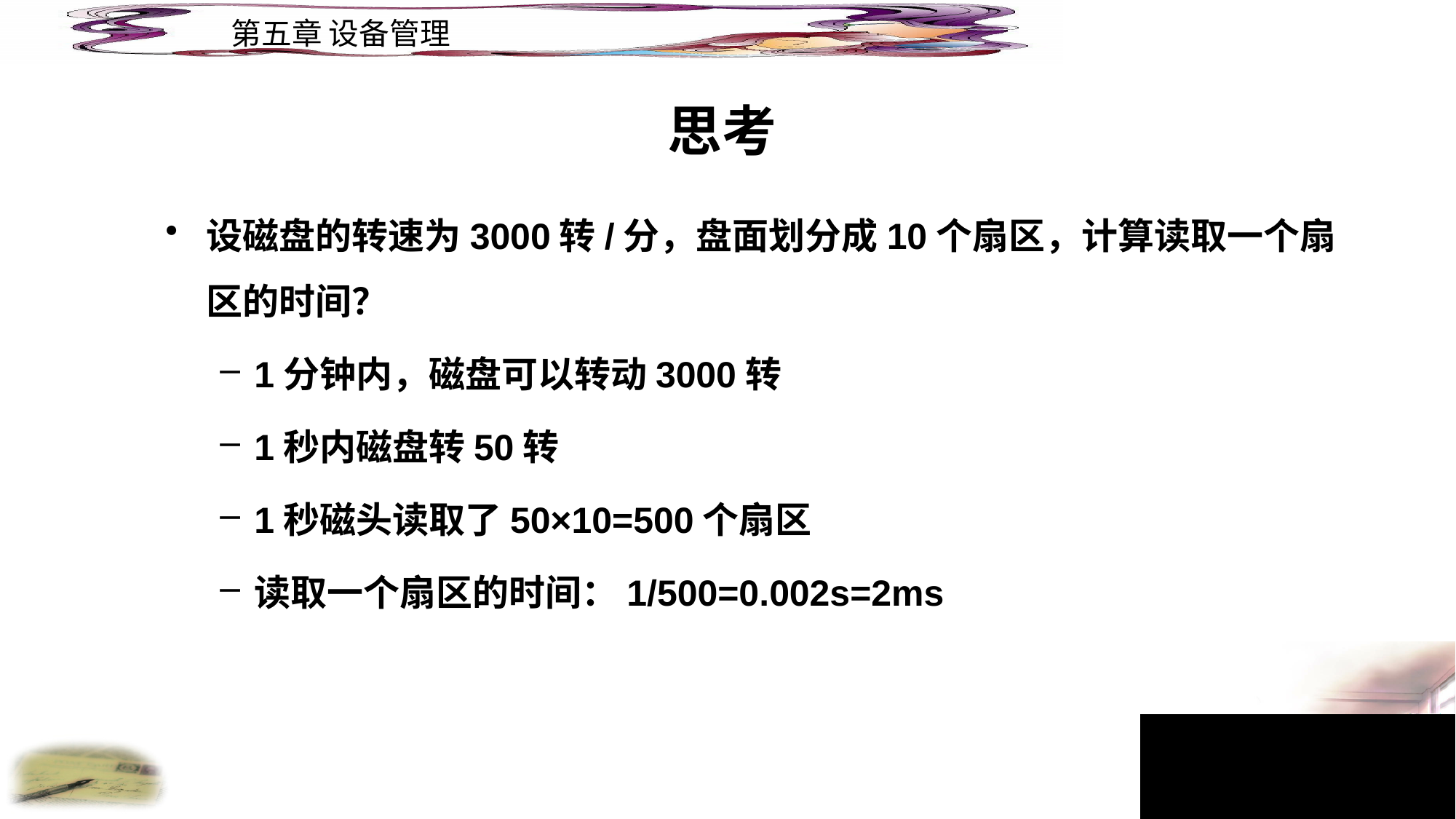

# 思考
设磁盘的转速为3000转/分，盘面划分成10个扇区，计算读取一个扇区的时间？
1分钟内，磁盘可以转动3000转
1秒内磁盘转50转
1秒磁头读取了50×10=500个扇区
读取一个扇区的时间：1/500=0.002s=2ms